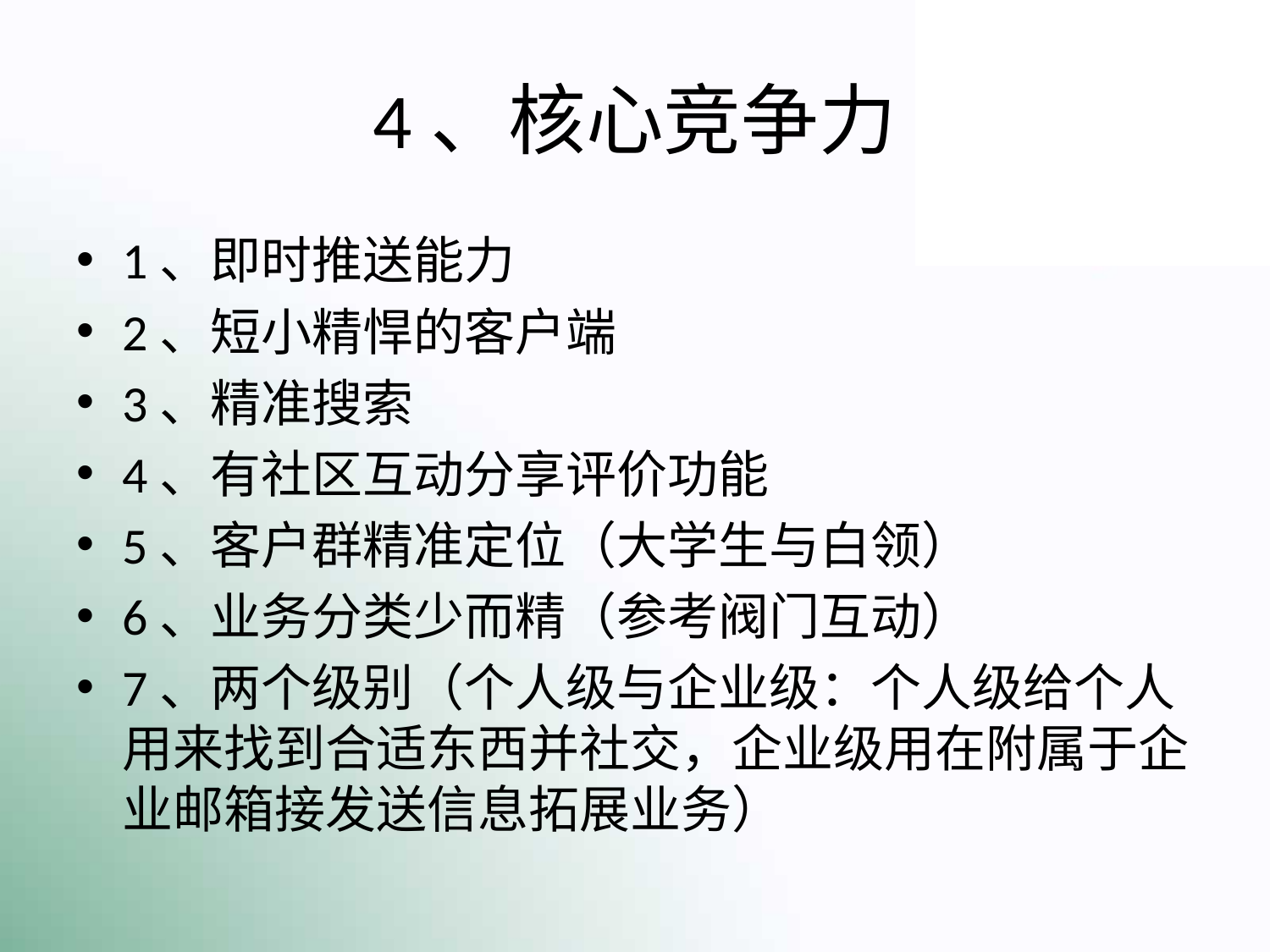

# 4、核心竞争力
1、即时推送能力
2、短小精悍的客户端
3、精准搜索
4、有社区互动分享评价功能
5、客户群精准定位（大学生与白领）
6、业务分类少而精（参考阀门互动）
7、两个级别（个人级与企业级：个人级给个人用来找到合适东西并社交，企业级用在附属于企业邮箱接发送信息拓展业务）